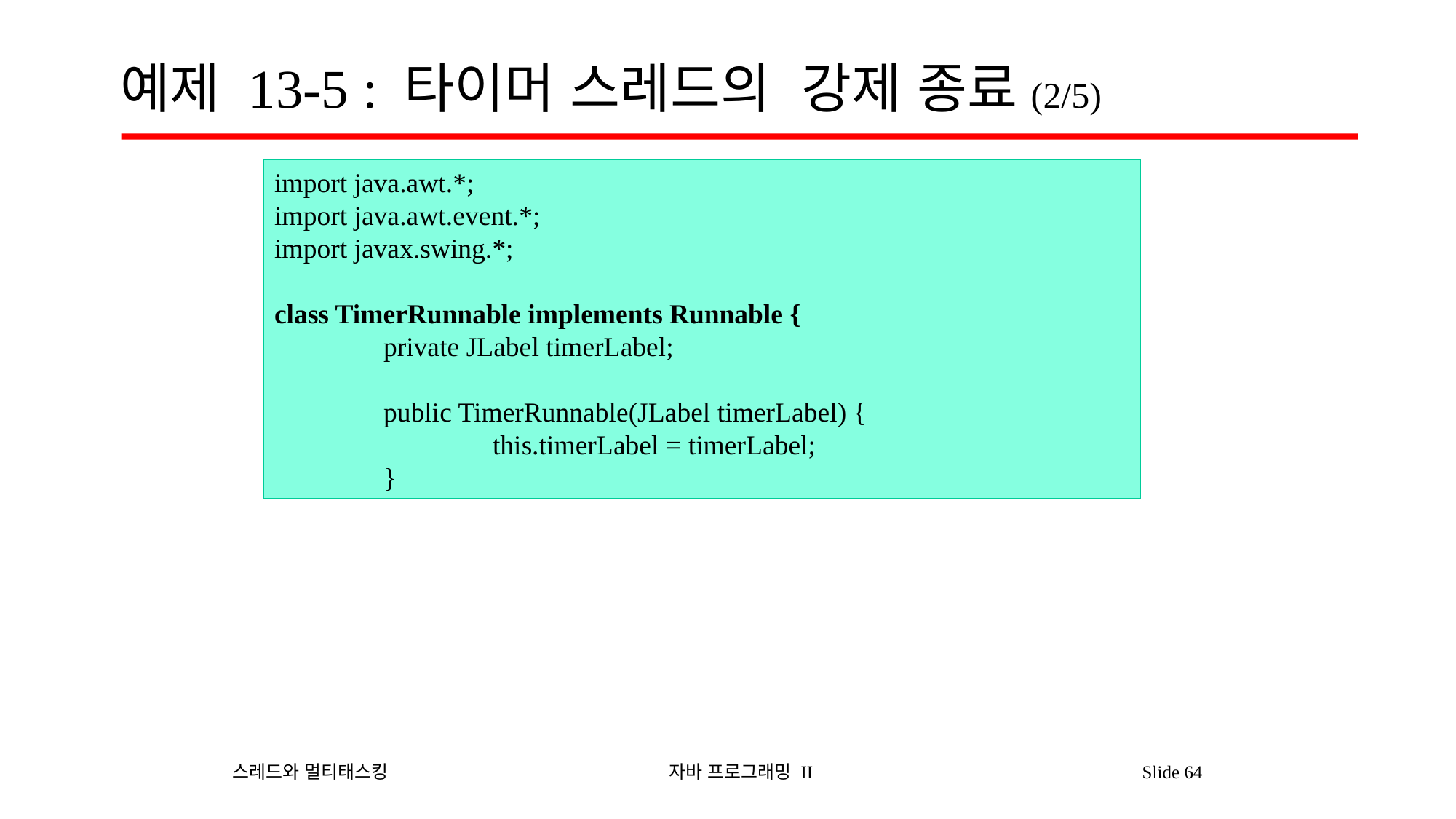

# 예제 13-5 : 타이머 스레드의  강제 종료(2/5)
import java.awt.*;
import java.awt.event.*;
import javax.swing.*;

class TimerRunnable implements Runnable {
	private JLabel timerLabel;

	public TimerRunnable(JLabel timerLabel) {
		this.timerLabel = timerLabel;
	}